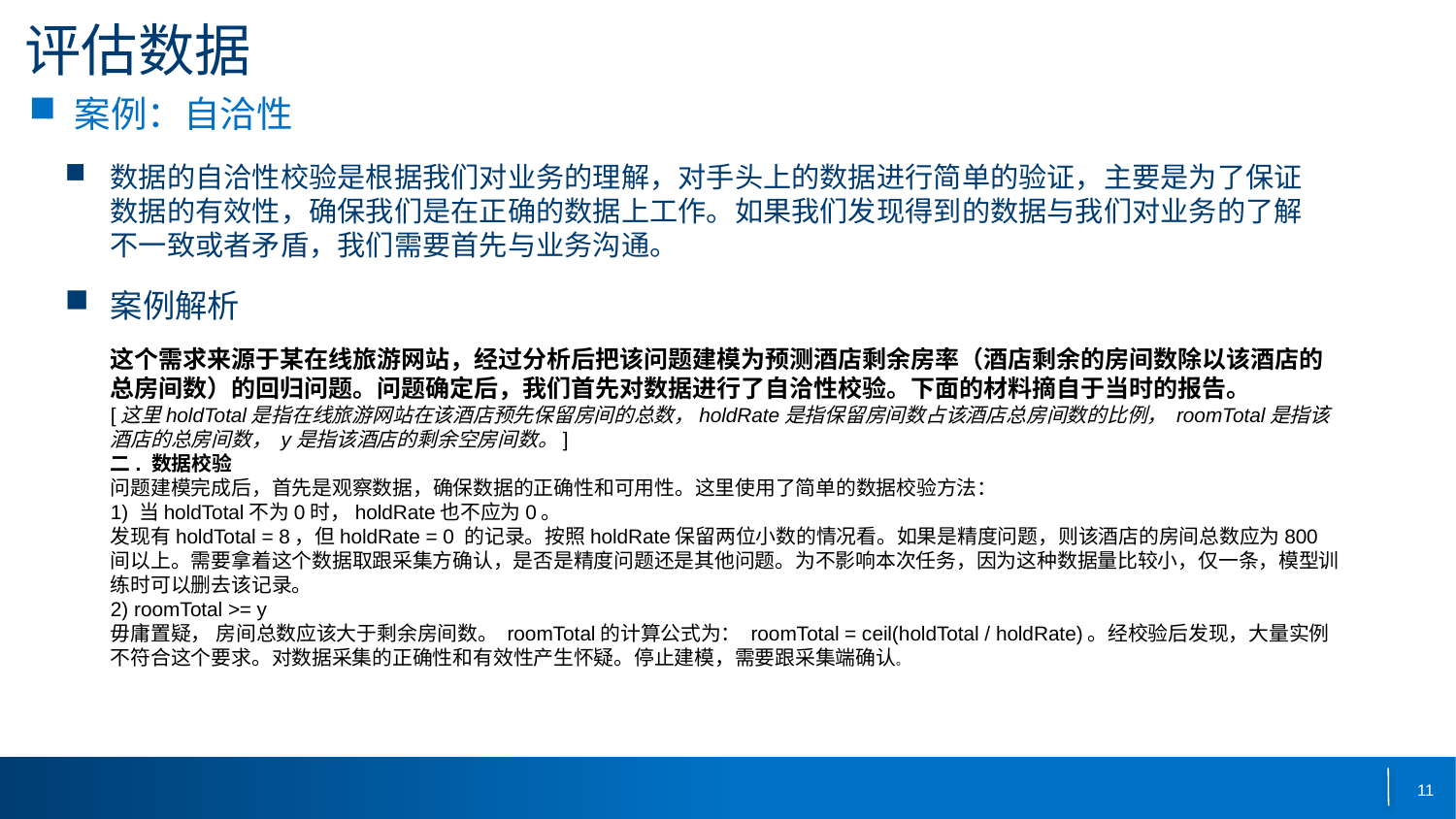

# 评估数据
案例：自洽性
数据的自洽性校验是根据我们对业务的理解，对手头上的数据进行简单的验证，主要是为了保证数据的有效性，确保我们是在正确的数据上工作。如果我们发现得到的数据与我们对业务的了解不一致或者矛盾，我们需要首先与业务沟通。
案例解析
这个需求来源于某在线旅游网站，经过分析后把该问题建模为预测酒店剩余房率（酒店剩余的房间数除以该酒店的总房间数）的回归问题。问题确定后，我们首先对数据进行了自洽性校验。下面的材料摘自于当时的报告。
[这里holdTotal是指在线旅游网站在该酒店预先保留房间的总数，holdRate是指保留房间数占该酒店总房间数的比例， roomTotal是指该酒店的总房间数， y是指该酒店的剩余空房间数。] 
二. 数据校验 
问题建模完成后，首先是观察数据，确保数据的正确性和可用性。这里使用了简单的数据校验方法： 
1) 当holdTotal不为0时，holdRate也不应为0。 
发现有holdTotal = 8，但holdRate = 0 的记录。按照holdRate保留两位小数的情况看。如果是精度问题，则该酒店的房间总数应为800间以上。需要拿着这个数据取跟采集方确认，是否是精度问题还是其他问题。为不影响本次任务，因为这种数据量比较小，仅一条，模型训练时可以删去该记录。 
2) roomTotal >= y 
毋庸置疑， 房间总数应该大于剩余房间数。 roomTotal的计算公式为： roomTotal = ceil(holdTotal / holdRate)。经校验后发现，大量实例不符合这个要求。对数据采集的正确性和有效性产生怀疑。停止建模，需要跟采集端确认。
11